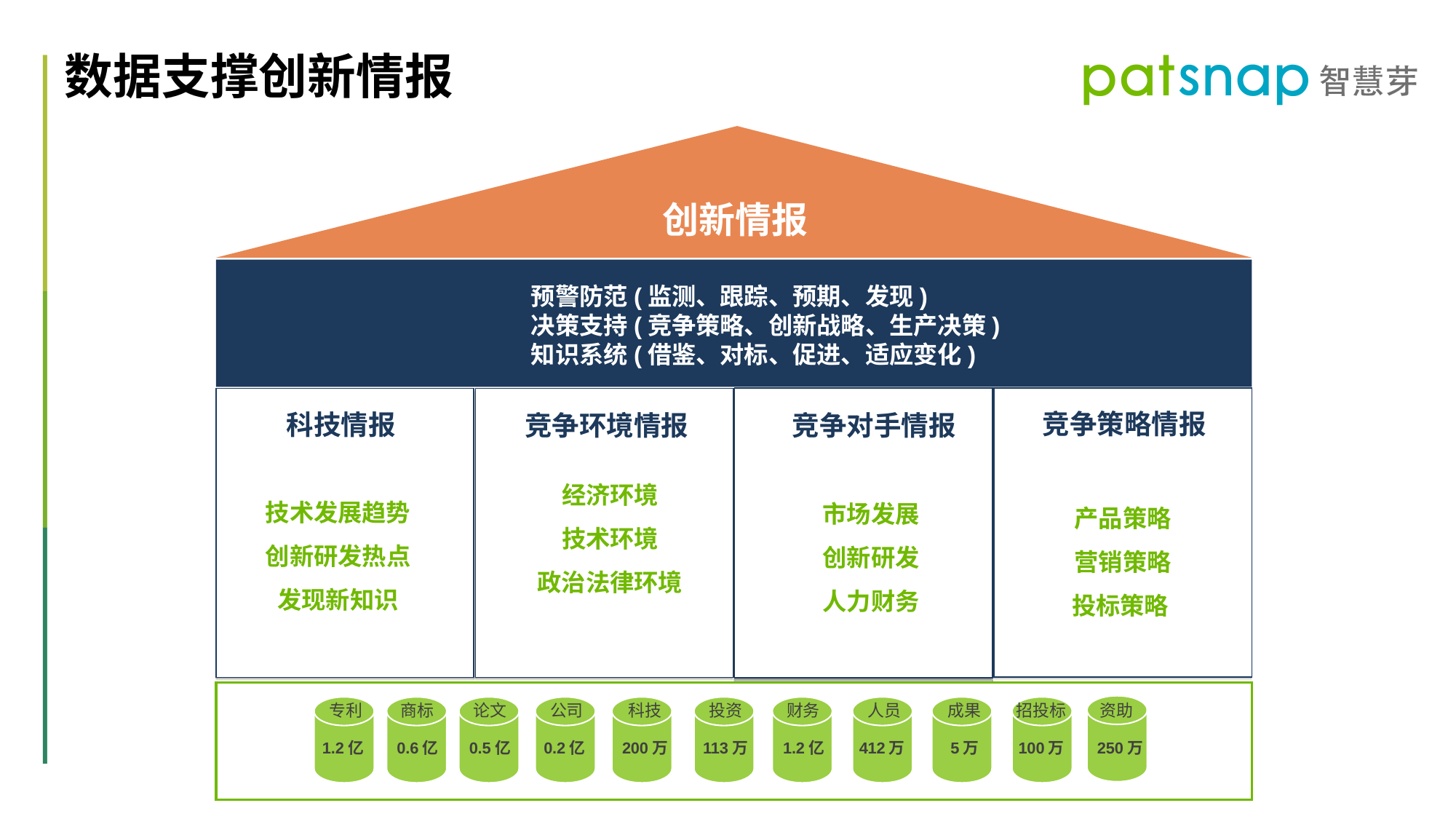

数据支撑创新情报

创新情报

预警防范(监测、跟踪、预期、发现)
决策支持(竞争策略、创新战略、生产决策)
知识系统(借鉴、对标、促进、适应变化)

竞争策略情报

科技情报
竞争环境情报
竞争对手情报

经济环境
技术环境
政治法律环境

市场发展
创新研发
人力财务
技术发展趋势
创新研发热点
发现新知识
产品策略
营销策略
投标策略
专利
商标
论文
公司
科技
投资
财务
人员
成果
招投标
资助

1.2亿
0.6亿
0.5亿
0.2亿
200万
113万
1.2亿
412万
5万
100万
250万